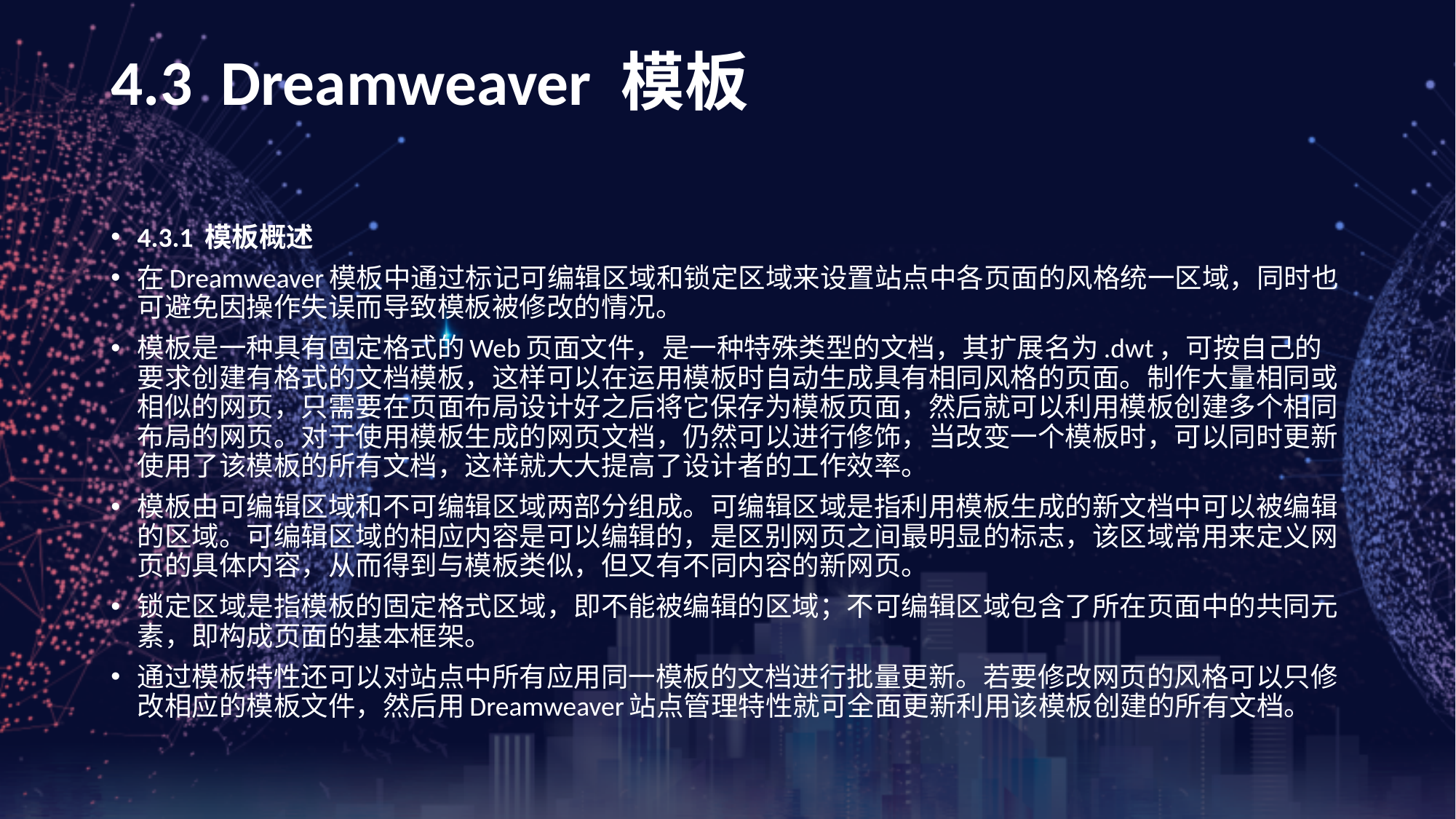

# 4.3  Dreamweaver 模板
4.3.1 模板概述
在Dreamweaver模板中通过标记可编辑区域和锁定区域来设置站点中各页面的风格统一区域，同时也可避免因操作失误而导致模板被修改的情况。
模板是一种具有固定格式的Web页面文件，是一种特殊类型的文档，其扩展名为.dwt，可按自己的要求创建有格式的文档模板，这样可以在运用模板时自动生成具有相同风格的页面。制作大量相同或相似的网页，只需要在页面布局设计好之后将它保存为模板页面，然后就可以利用模板创建多个相同布局的网页。对于使用模板生成的网页文档，仍然可以进行修饰，当改变一个模板时，可以同时更新使用了该模板的所有文档，这样就大大提高了设计者的工作效率。
模板由可编辑区域和不可编辑区域两部分组成。可编辑区域是指利用模板生成的新文档中可以被编辑的区域。可编辑区域的相应内容是可以编辑的，是区别网页之间最明显的标志，该区域常用来定义网页的具体内容，从而得到与模板类似，但又有不同内容的新网页。
锁定区域是指模板的固定格式区域，即不能被编辑的区域；不可编辑区域包含了所在页面中的共同元素，即构成页面的基本框架。
通过模板特性还可以对站点中所有应用同一模板的文档进行批量更新。若要修改网页的风格可以只修改相应的模板文件，然后用Dreamweaver站点管理特性就可全面更新利用该模板创建的所有文档。